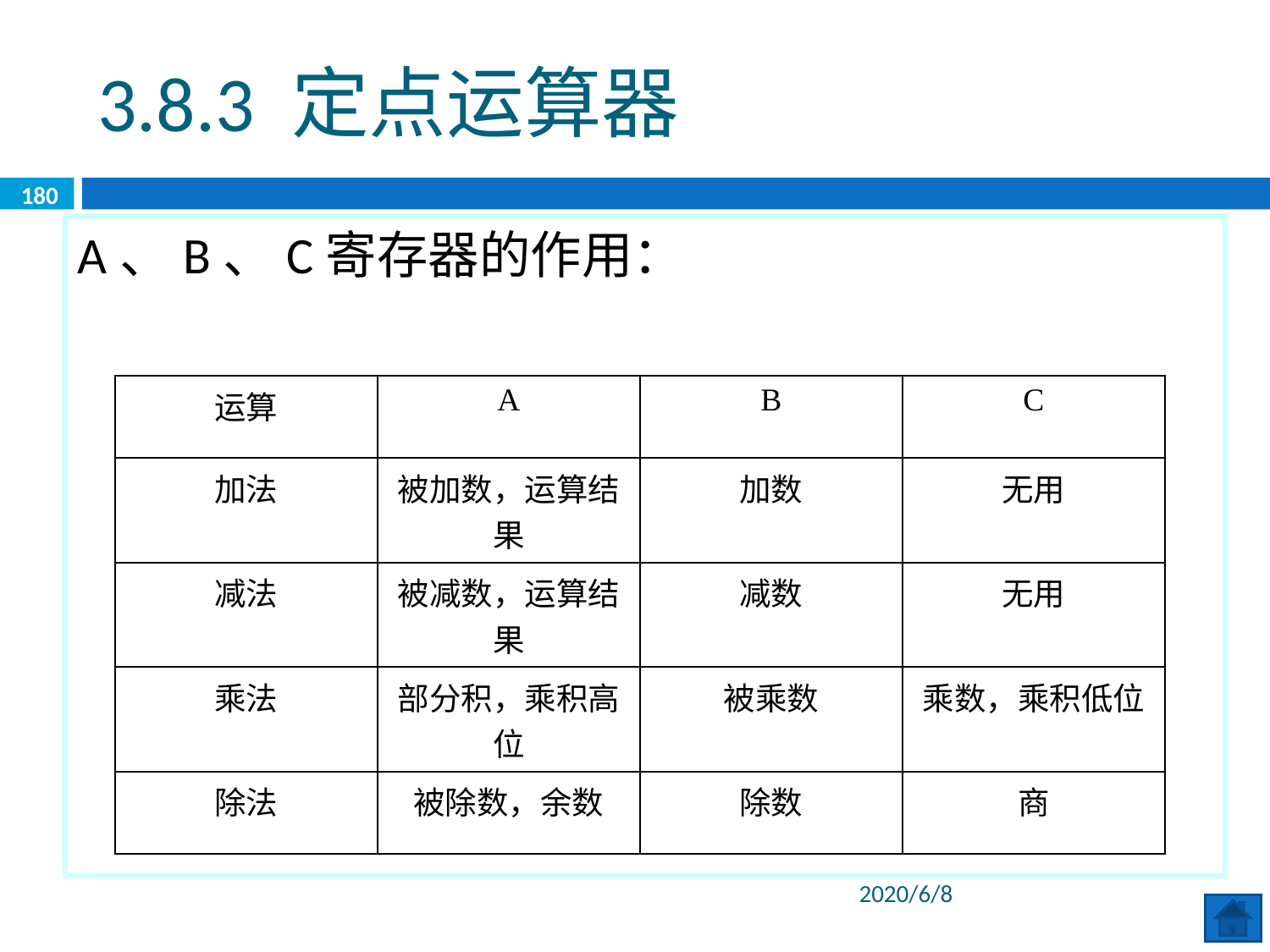

3.8.3 定点运算器
180
A、B、C寄存器的作用：
| 运算 | A | B | C |
| --- | --- | --- | --- |
| 加法 | 被加数，运算结果 | 加数 | 无用 |
| 减法 | 被减数，运算结果 | 减数 | 无用 |
| 乘法 | 部分积，乘积高位 | 被乘数 | 乘数，乘积低位 |
| 除法 | 被除数，余数 | 除数 | 商 |
2020/6/8